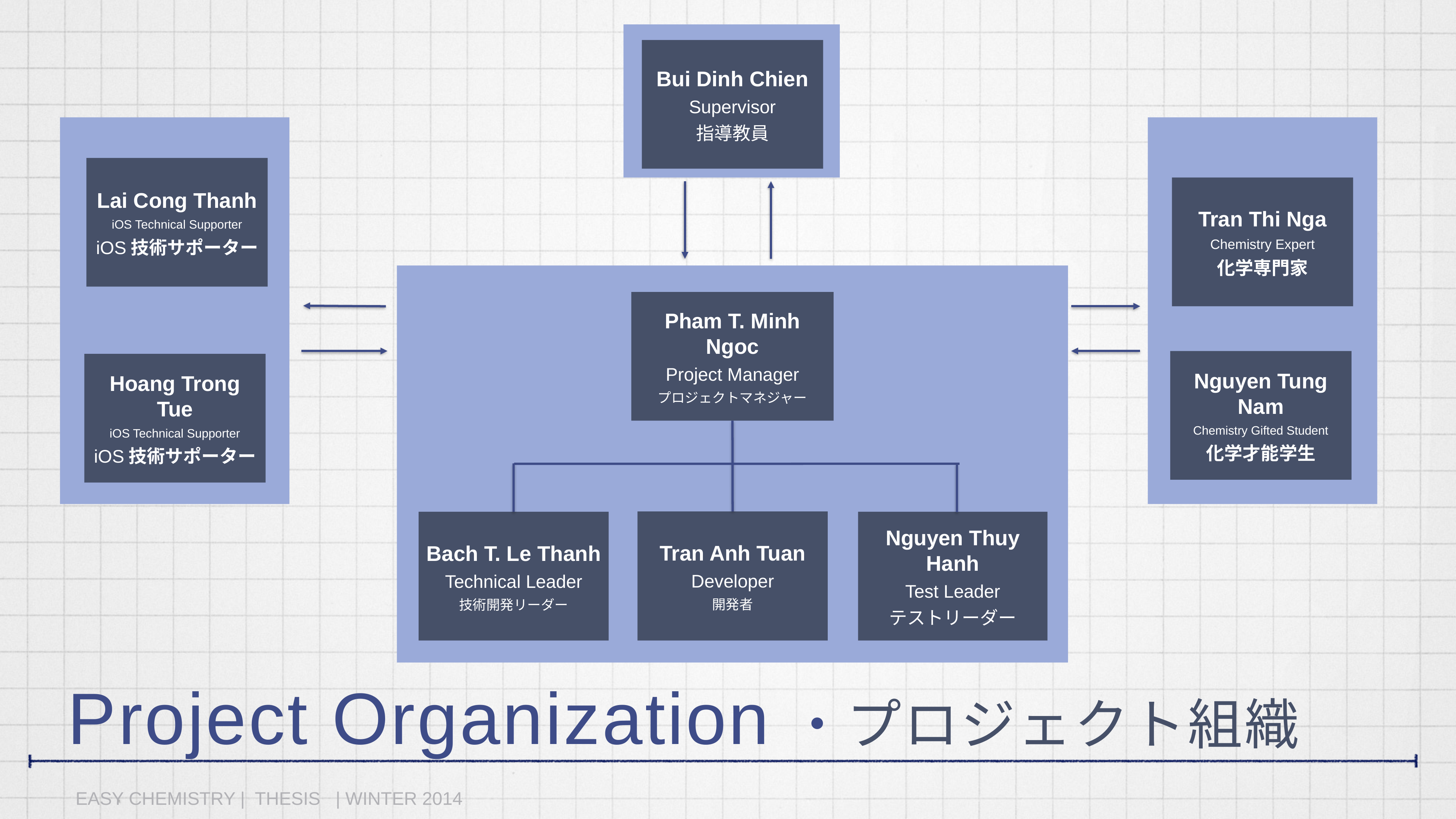

Bui Dinh Chien
Supervisor
指導教員

Lai Cong Thanh
iOS Technical Supporter
iOS技術サポーター
Tran Thi Nga
Chemistry Expert
化学専門家

Pham T. Minh Ngoc
Project Manager
プロジェクトマネジャー
Nguyen Tung Nam
Chemistry Gifted Student
化学才能学生
Hoang Trong Tue
iOS Technical Supporter
iOS技術サポーター
Tran Anh Tuan
Developer
開発者
Bach T. Le Thanh
Technical Leader
技術開発リーダー
Nguyen Thuy Hanh
Test Leader
テストリーダー
# Project Organization・プロジェクト組織
EASY CHEMISTRY |  THESIS   | WINTER 2014